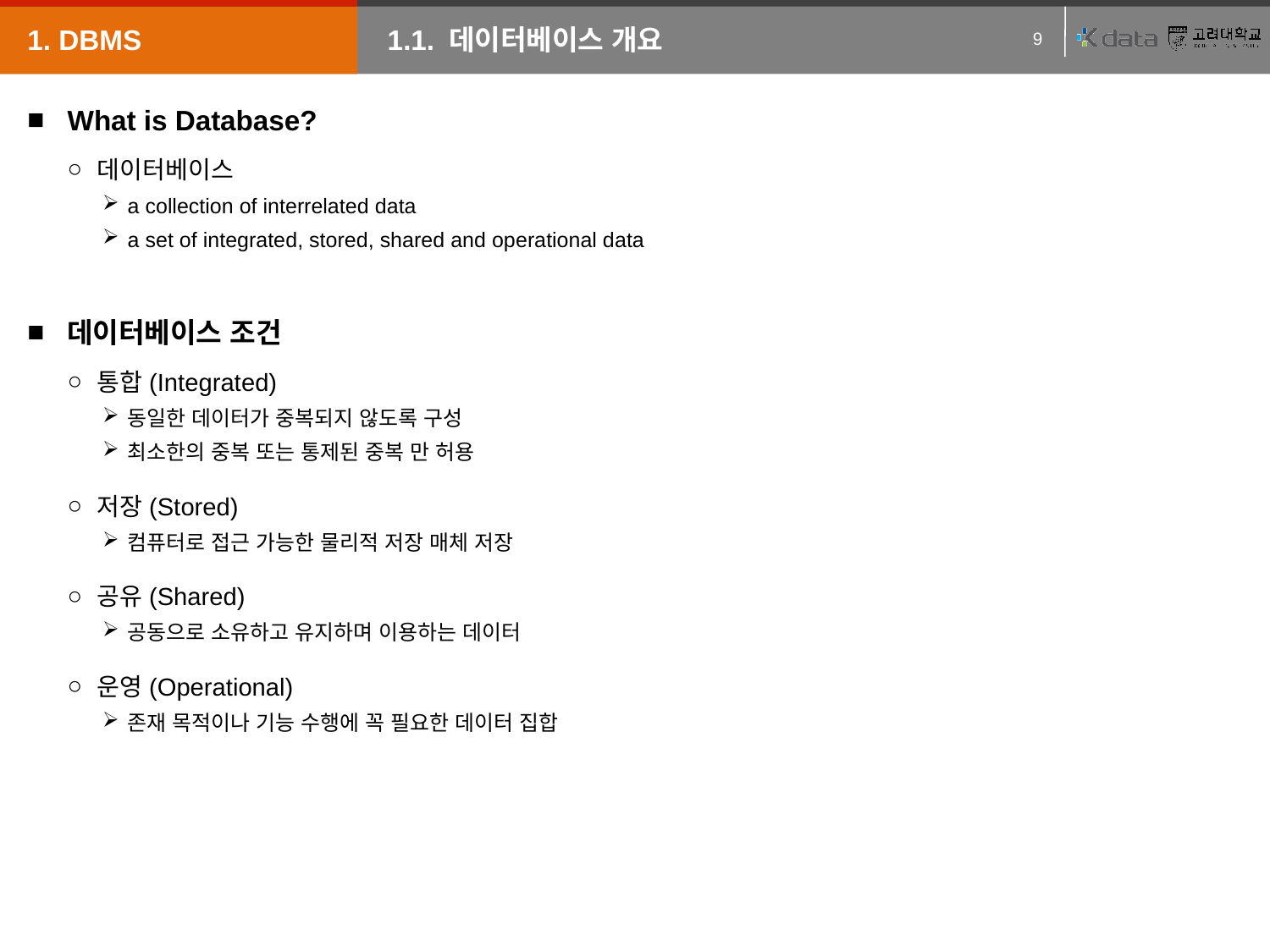

1. DBMS
1.1. 데이터베이스 개요
What is Database?
데이터베이스
a collection of interrelated data
a set of integrated, stored, shared and operational data

데이터베이스 조건
통합(Integrated)
동일한 데이터가 중복되지 않도록 구성
최소한의 중복 또는 통제된 중복 만 허용
저장(Stored)
컴퓨터로 접근 가능한 물리적 저장 매체 저장
공유(Shared)
공동으로 소유하고 유지하며 이용하는 데이터
운영(Operational)
존재 목적이나 기능 수행에 꼭 필요한 데이터 집합